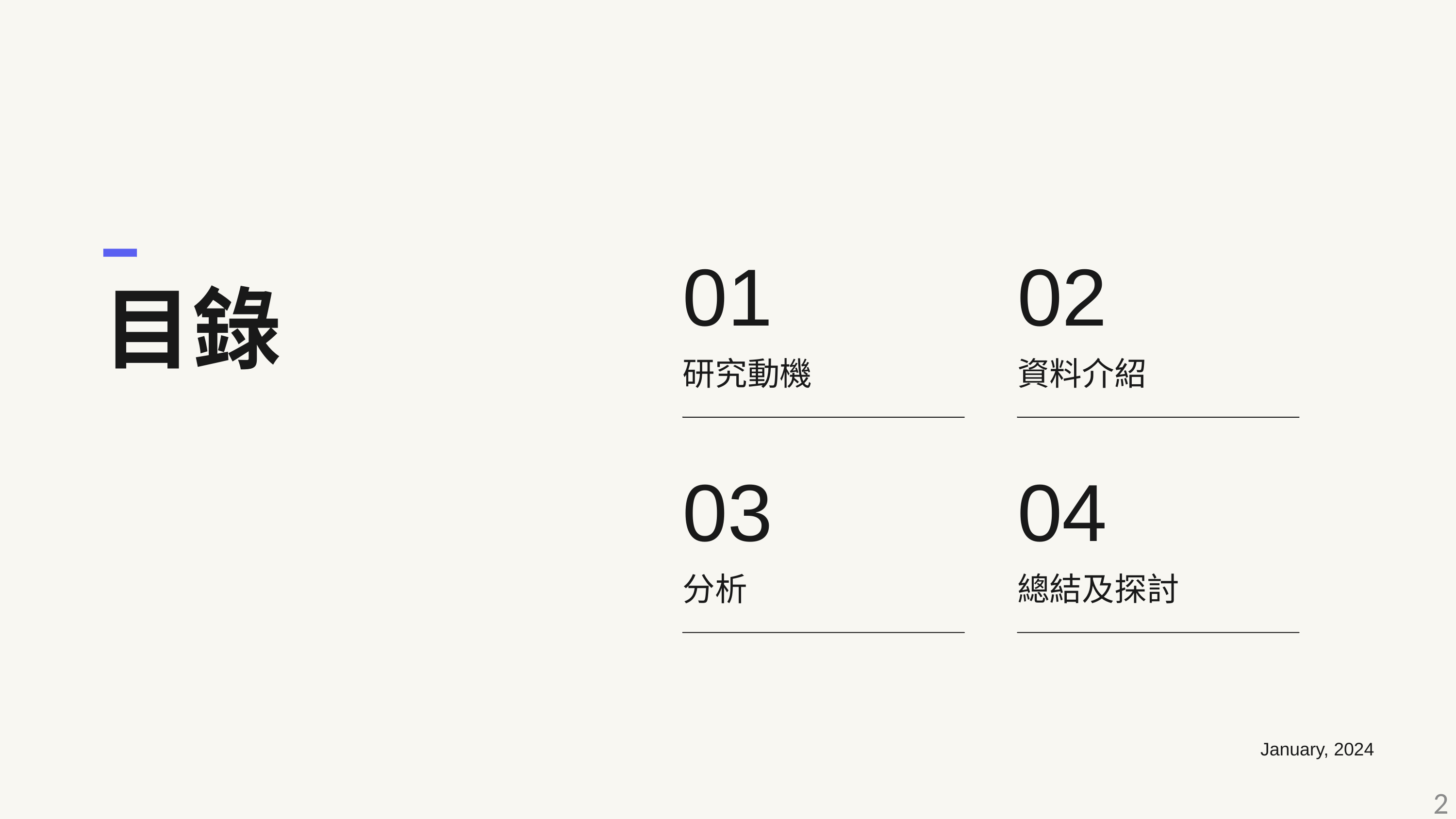

目錄

01
研究動機

02
資料介紹

03
分析

04
總結及探討

January, 2024
2